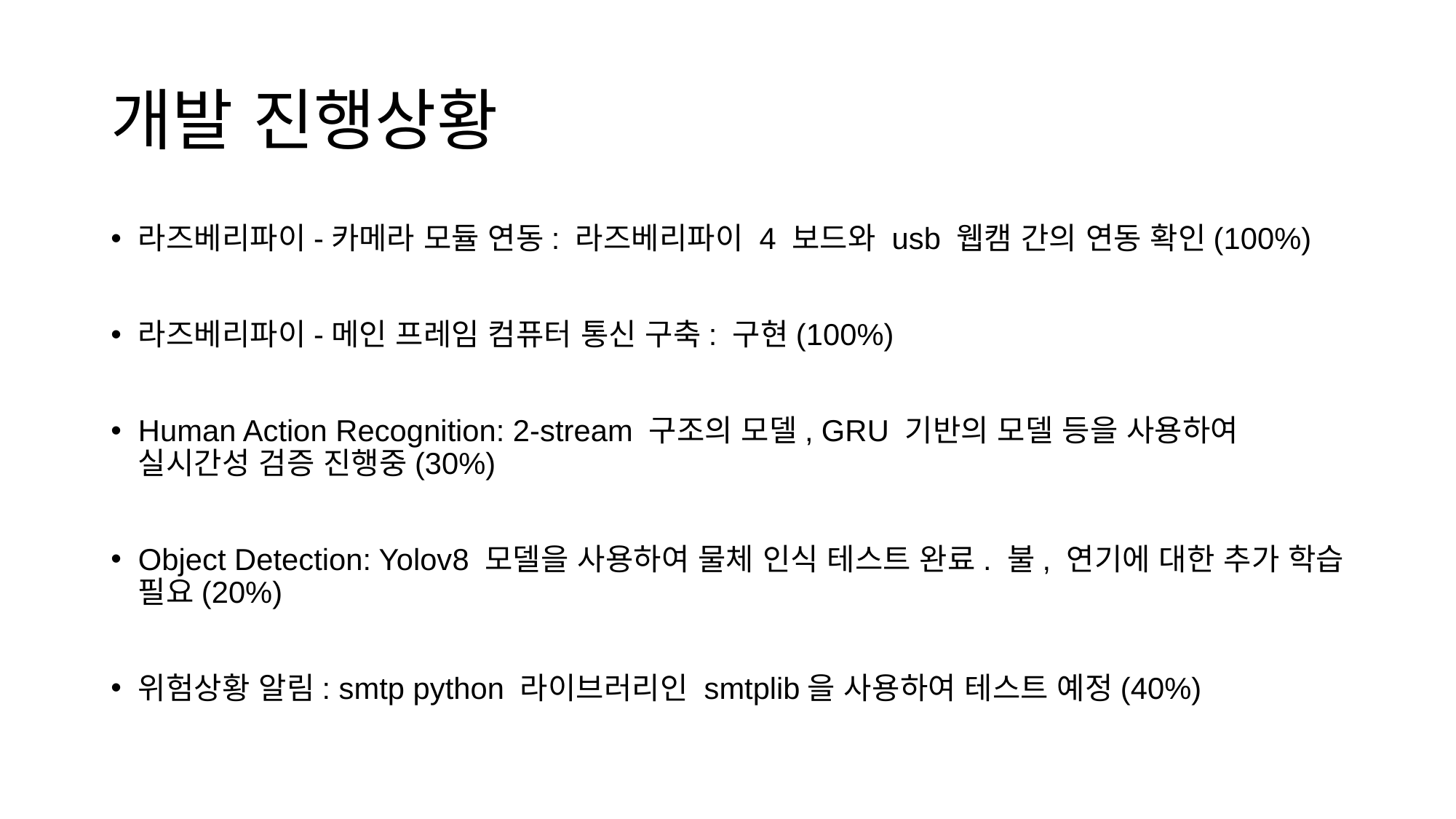

# 개발 진행상황
라즈베리파이-카메라 모듈 연동: 라즈베리파이 4 보드와 usb 웹캠 간의 연동 확인(100%)

라즈베리파이-메인 프레임 컴퓨터 통신 구축: 구현(100%)

Human Action Recognition: 2-stream 구조의 모델, GRU 기반의 모델 등을 사용하여 실시간성 검증 진행중(30%)

Object Detection: Yolov8 모델을 사용하여 물체 인식 테스트 완료. 불, 연기에 대한 추가 학습 필요(20%)

위험상황 알림: smtp python 라이브러리인 smtplib을 사용하여 테스트 예정(40%)